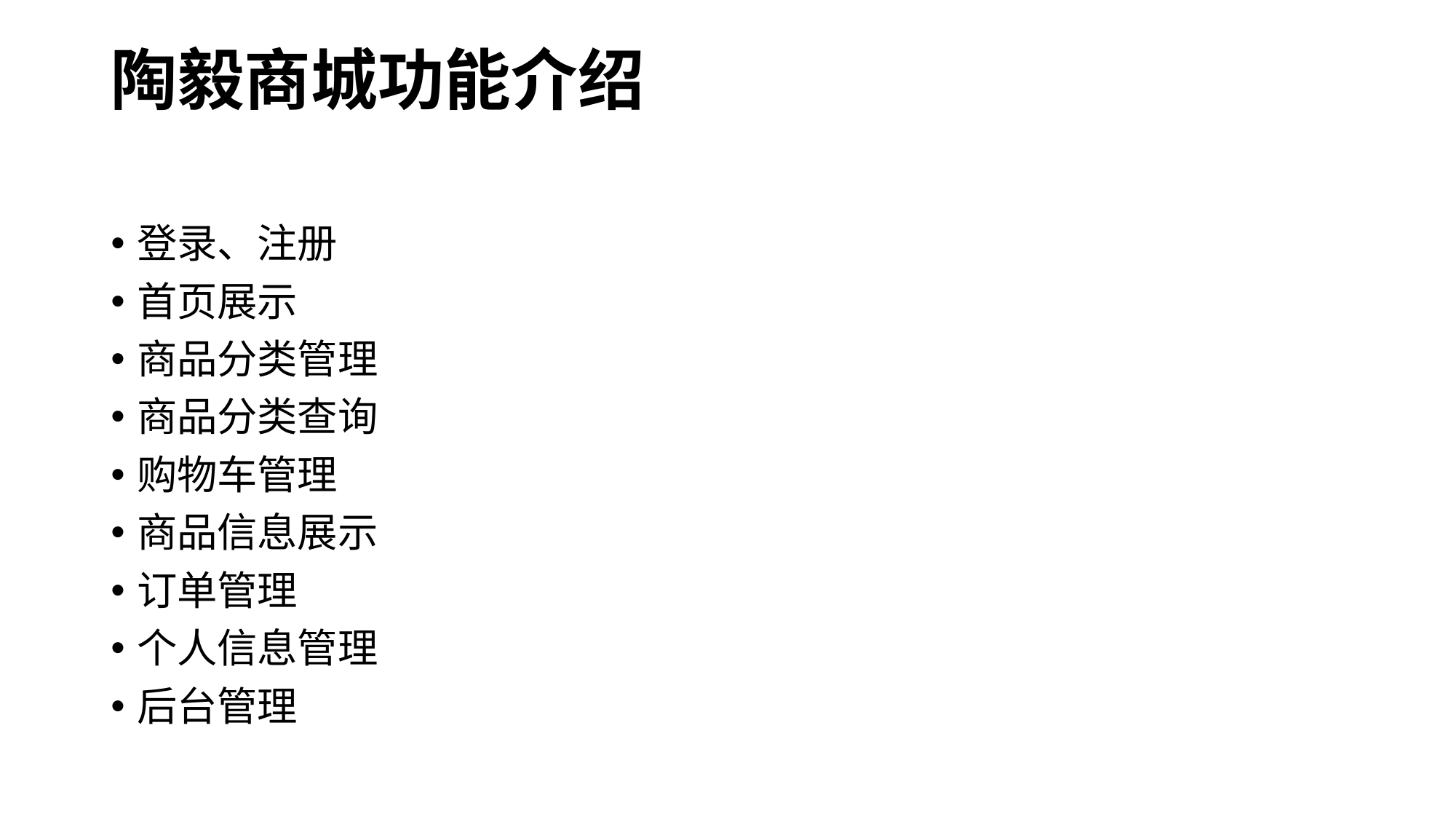

# 陶毅商城功能介绍
登录、注册
首页展示
商品分类管理
商品分类查询
购物车管理
商品信息展示
订单管理
个人信息管理
后台管理